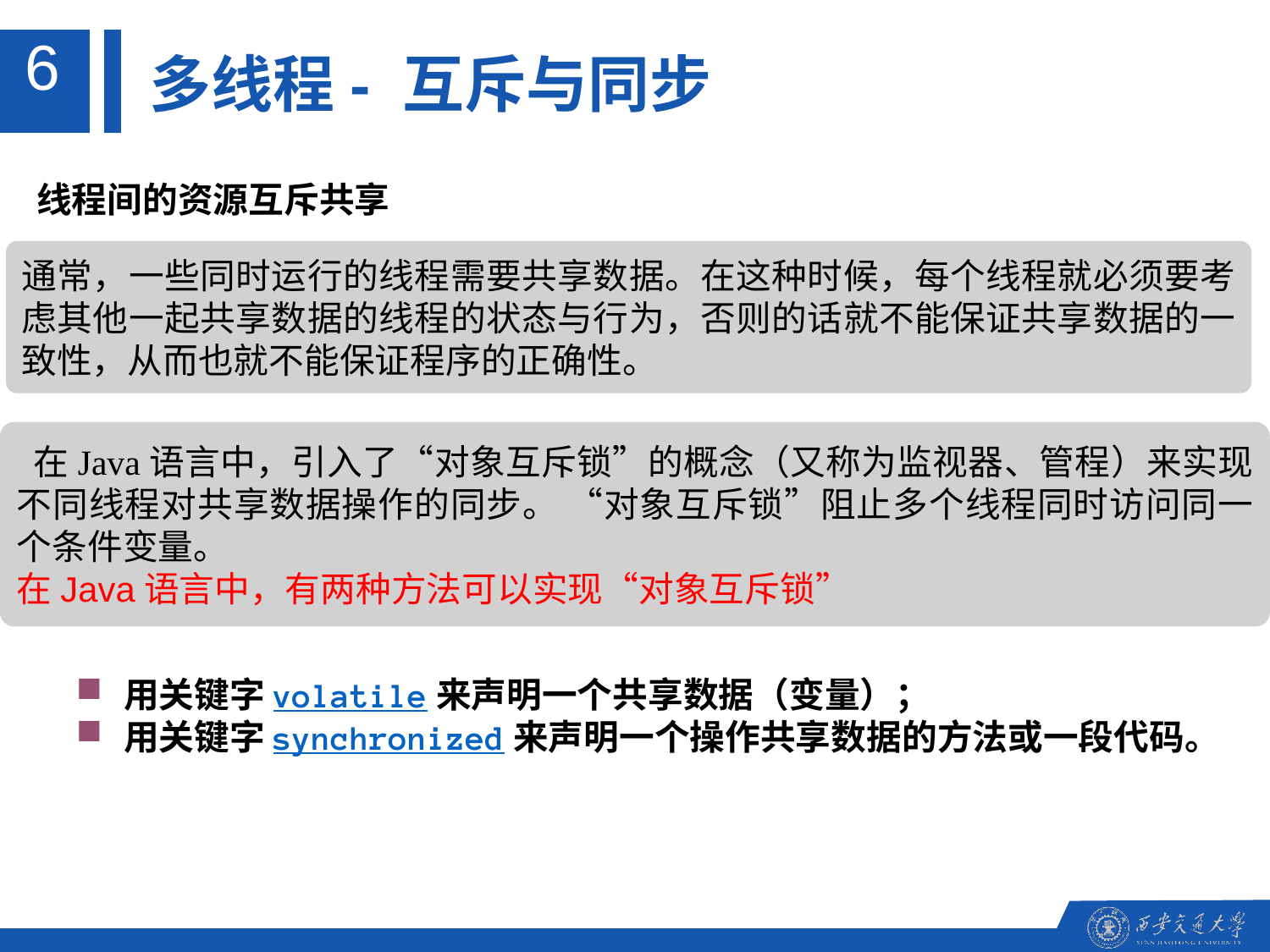

6
多线程- 互斥与同步
 线程间的资源互斥共享
通常，一些同时运行的线程需要共享数据。在这种时候，每个线程就必须要考虑其他一起共享数据的线程的状态与行为，否则的话就不能保证共享数据的一致性，从而也就不能保证程序的正确性。
 在Java语言中，引入了“对象互斥锁”的概念（又称为监视器、管程）来实现不同线程对共享数据操作的同步。 “对象互斥锁”阻止多个线程同时访问同一个条件变量。
在Java语言中，有两种方法可以实现“对象互斥锁”
用关键字volatile来声明一个共享数据（变量）；
用关键字synchronized来声明一个操作共享数据的方法或一段代码。